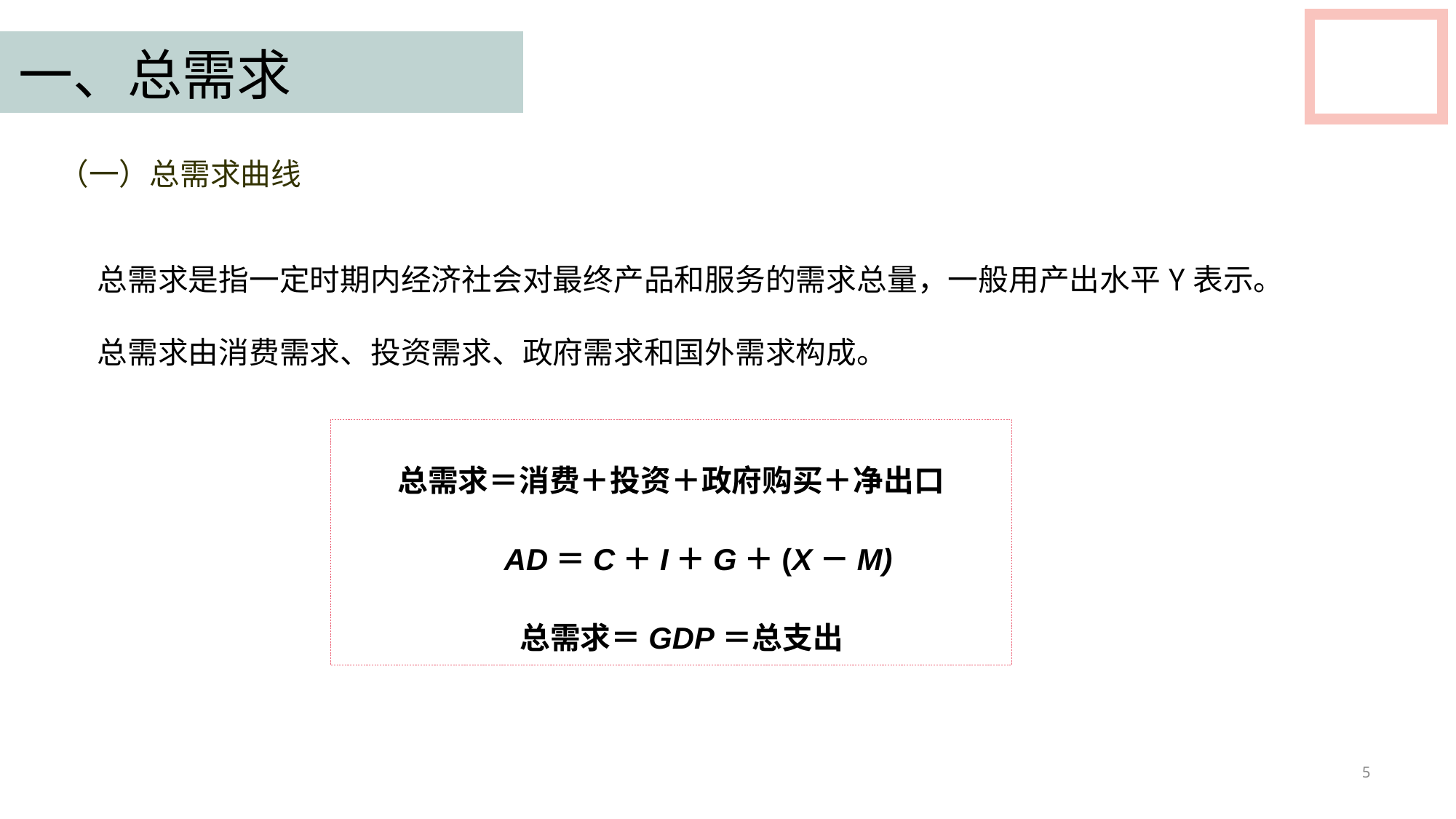

一、总需求
（一）总需求曲线
总需求是指一定时期内经济社会对最终产品和服务的需求总量，一般用产出水平Y表示。
总需求由消费需求、投资需求、政府需求和国外需求构成。
总需求＝消费＋投资＋政府购买＋净出口
   AD＝C＋I＋G＋(X－M)
  总需求＝GDP＝总支出
5